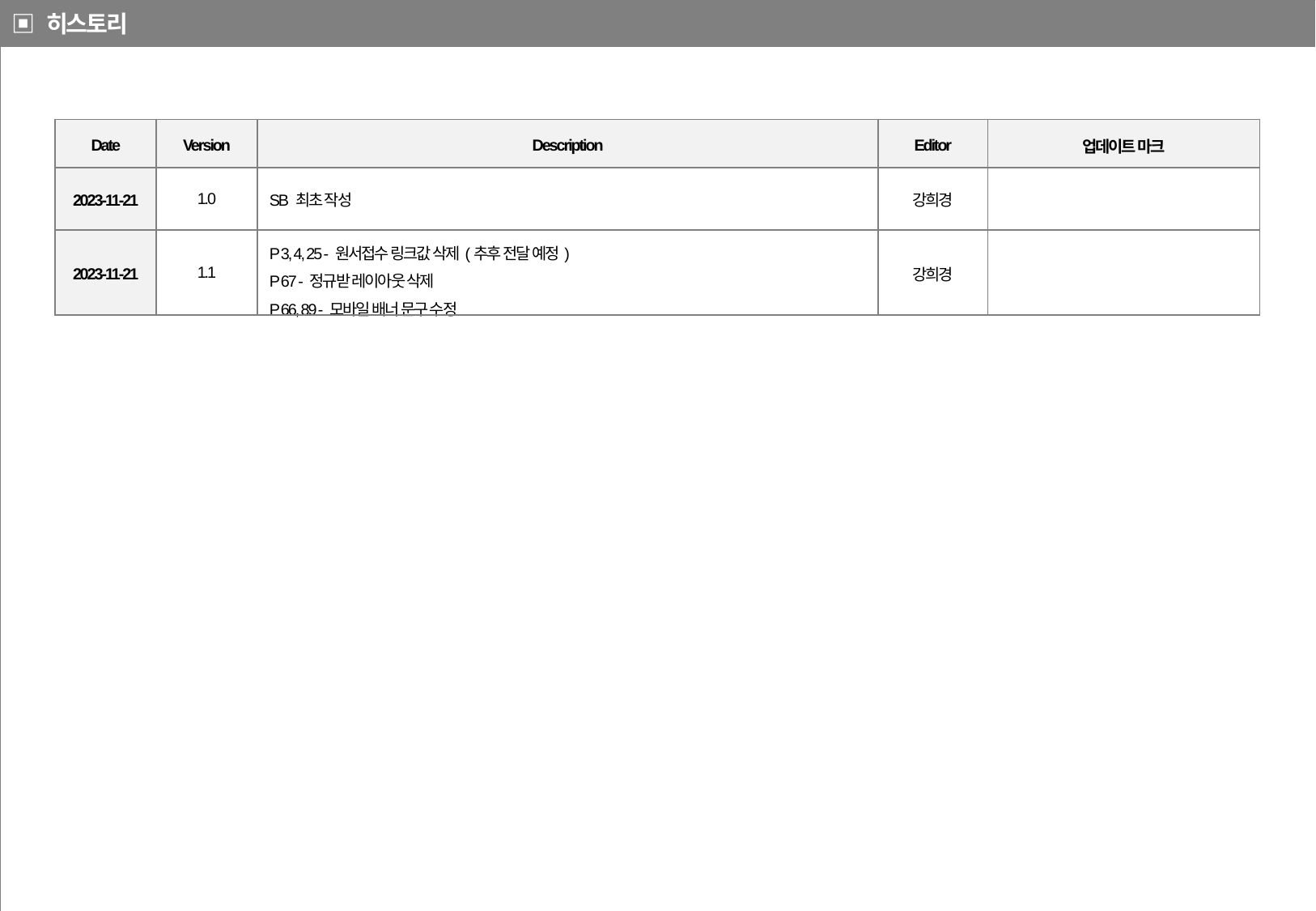

▣ 히스토리

| Date | Version | Description | Editor | 업데이트 마크 |
| --- | --- | --- | --- | --- |
| 2023-11-21 | 1.0 | SB 최초 작성 | 강희경 |  |
| 2023-11-21 | 1.1 | P 3, 4, 25 - 원서접수 링크값 삭제(추후 전달 예정) P 67 - 정규받 레이아웃 삭제 P 66, 89 - 모바일 배너 문구 수정 | 강희경 |  |